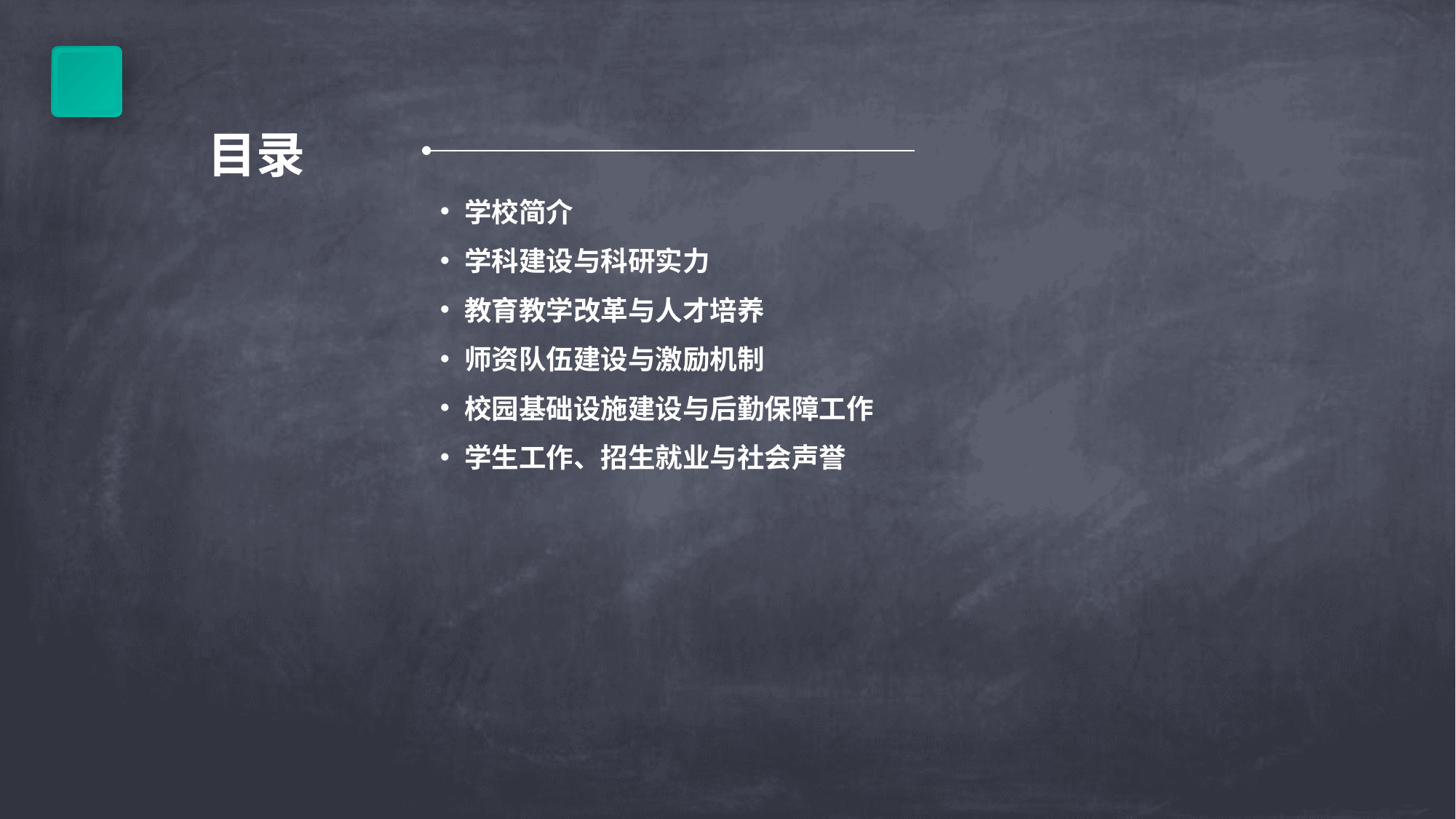

目录
学校简介
学科建设与科研实力
教育教学改革与人才培养
师资队伍建设与激励机制
校园基础设施建设与后勤保障工作
学生工作、招生就业与社会声誉